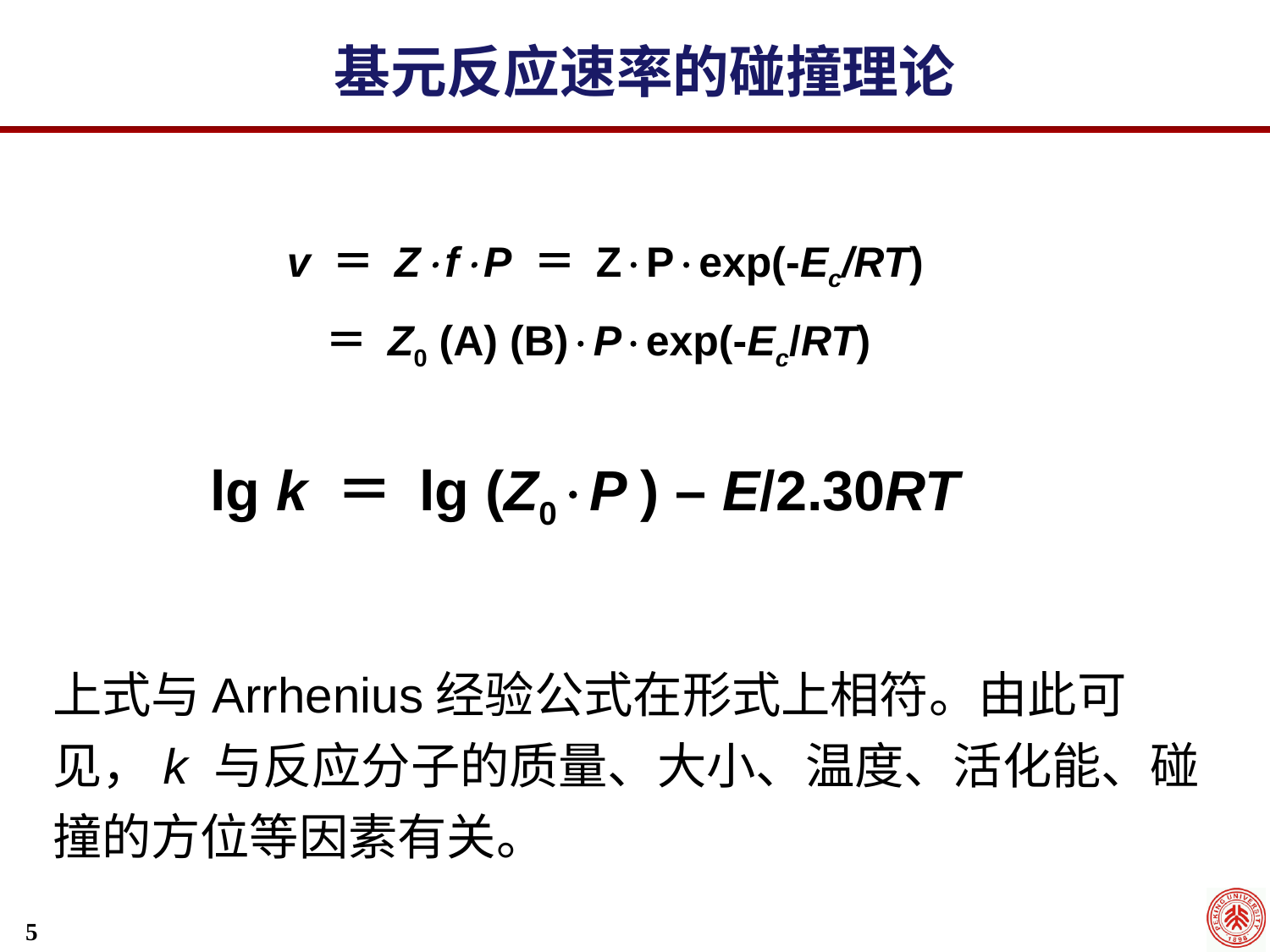

基元反应速率的碰撞理论

v ＝ Z⋅f⋅P ＝ Z⋅P⋅exp(-Ec/RT)
   ＝ Z0 (A) (B)⋅P⋅exp(-Ec/RT)
lg k ＝ lg (Z0⋅P ) – E/2.30RT
上式与Arrhenius经验公式在形式上相符。由此可见，k 与反应分子的质量、大小、温度、活化能、碰撞的方位等因素有关。
5